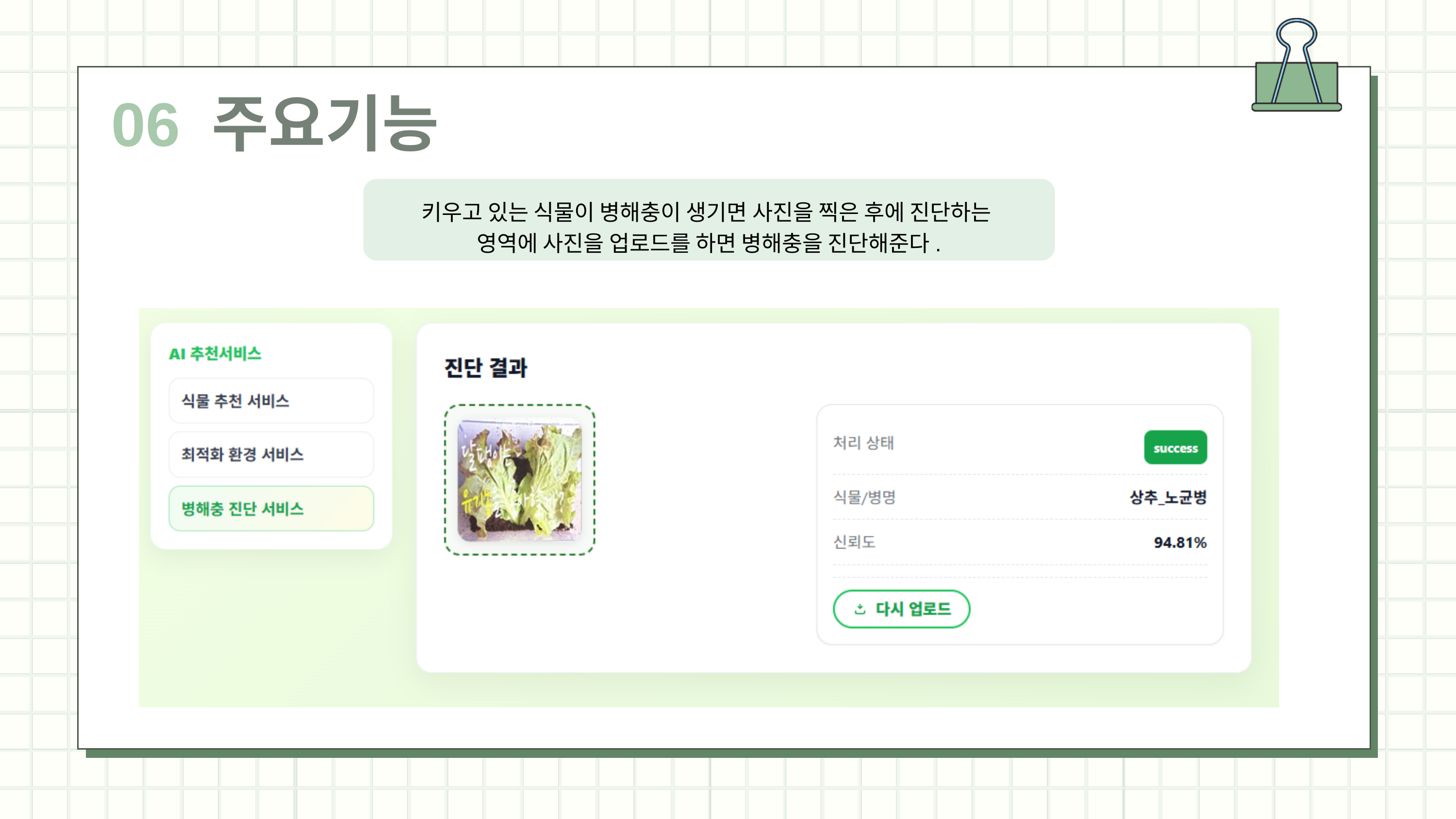

06 주요기능
키우고 있는 식물이 병해충이 생기면 사진을 찍은 후에 진단하는
영역에 사진을 업로드를 하면 병해충을 진단해준다.